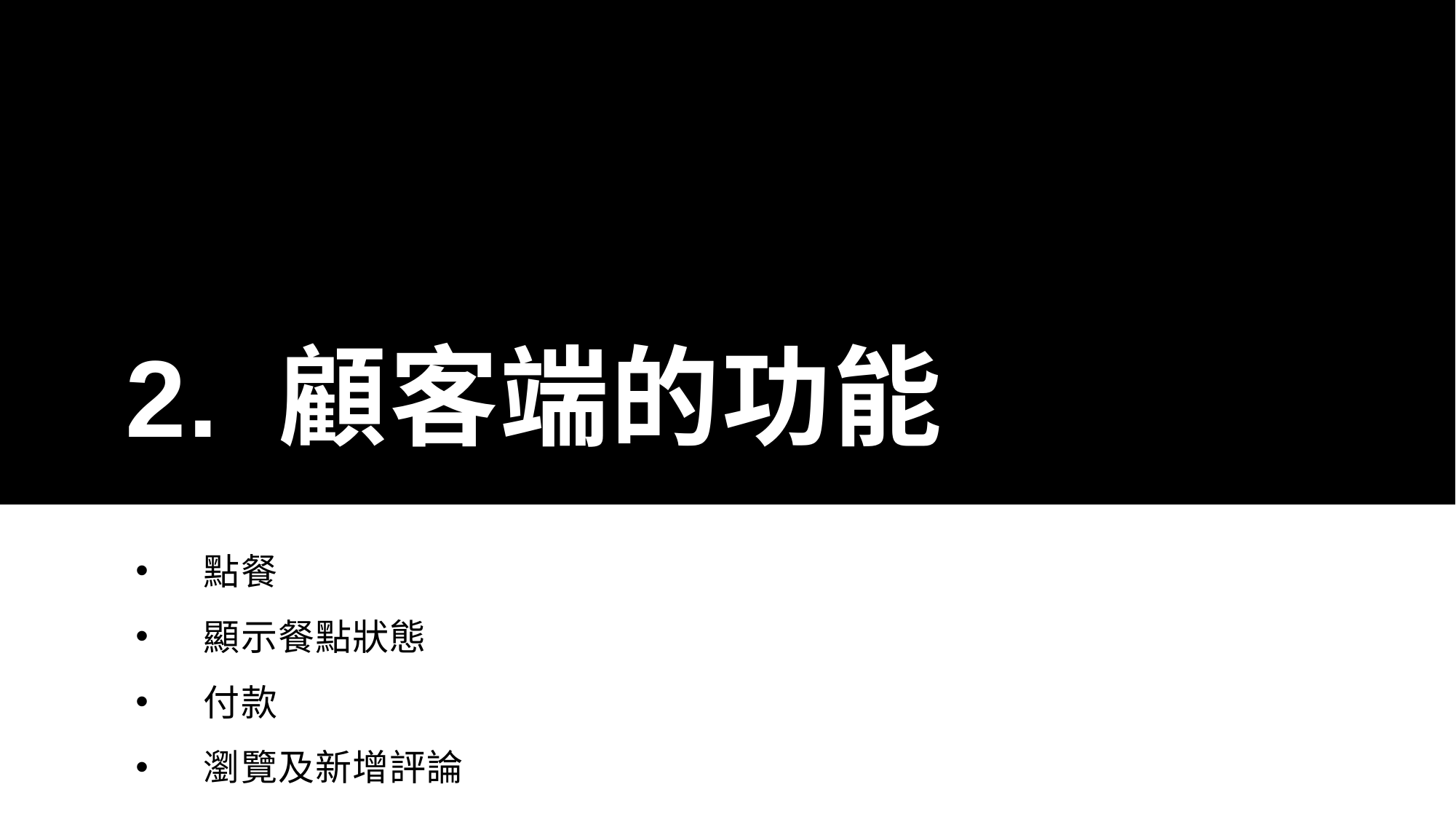

# 2. 顧客端的功能
點餐
顯示餐點狀態
付款
瀏覽及新增評論